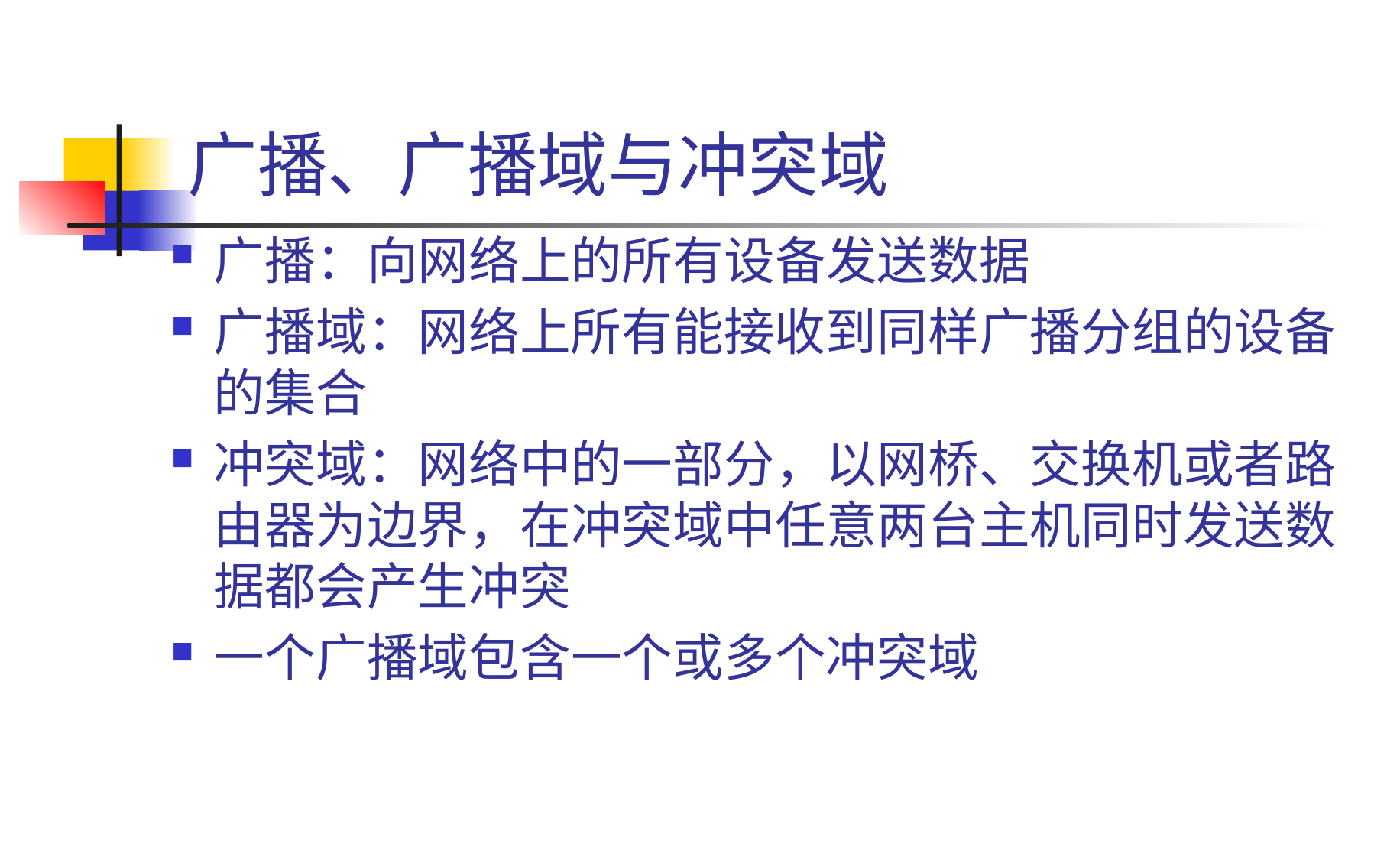

# 广播、广播域与冲突域
广播：向网络上的所有设备发送数据
广播域：网络上所有能接收到同样广播分组的设备的集合
冲突域：网络中的一部分，以网桥、交换机或者路由器为边界，在冲突域中任意两台主机同时发送数据都会产生冲突
一个广播域包含一个或多个冲突域